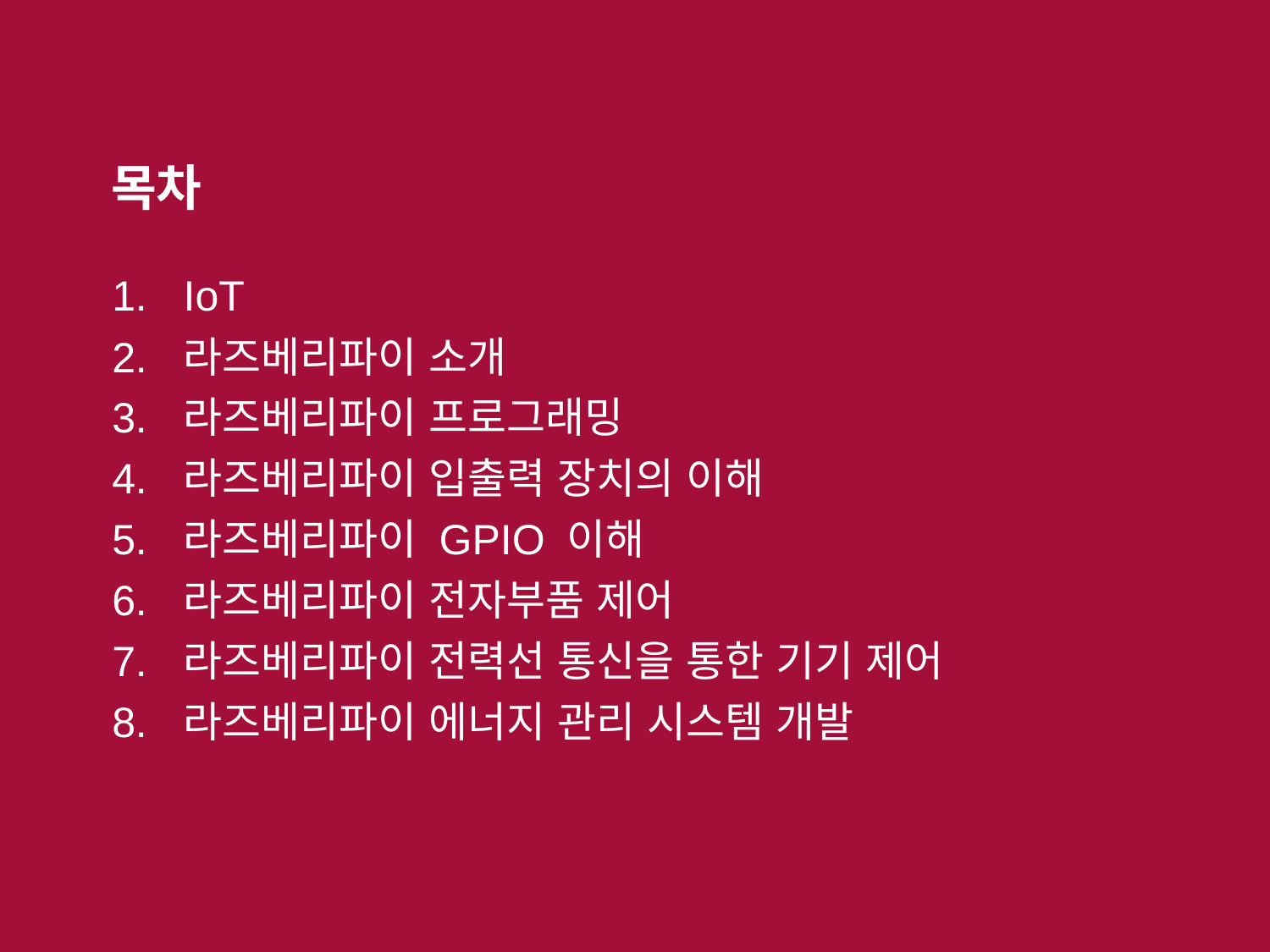

목차
IoT
라즈베리파이 소개
라즈베리파이 프로그래밍
라즈베리파이 입출력 장치의 이해
라즈베리파이 GPIO 이해
라즈베리파이 전자부품 제어
라즈베리파이 전력선 통신을 통한 기기 제어
라즈베리파이 에너지 관리 시스템 개발